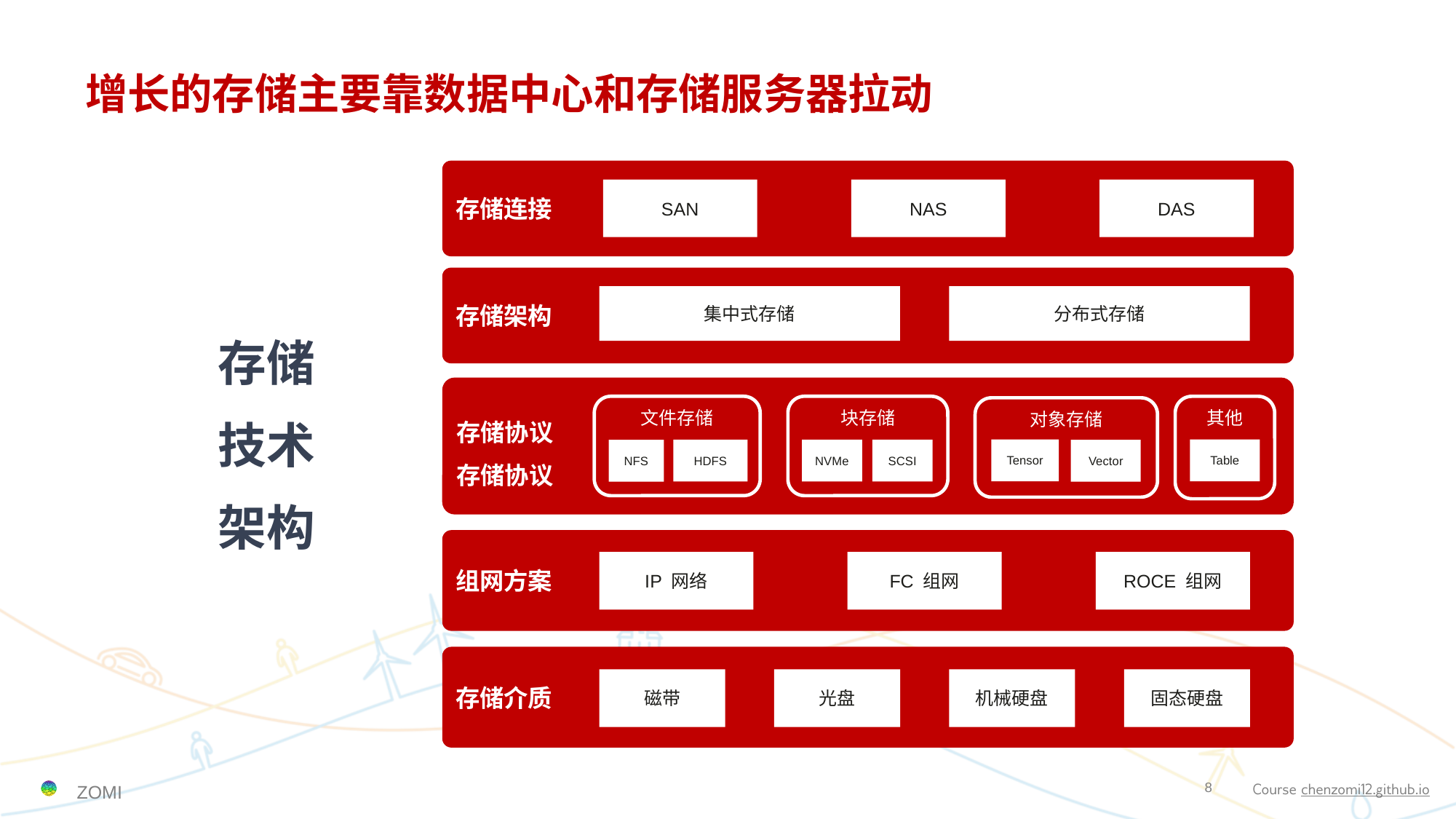

# 增长的存储主要靠数据中心和存储服务器拉动
存储连接
SAN
NAS
DAS
存储架构
集中式存储
分布式存储
存储协议
存储协议
文件存储
块存储
其他
对象存储
Table
Tensor
SCSI
HDFS
NVMe
NFS
Vector
组网方案
IP 网络
FC 组网
ROCE 组网
存储介质
磁带
光盘
机械硬盘
固态硬盘
存储
技术
架构